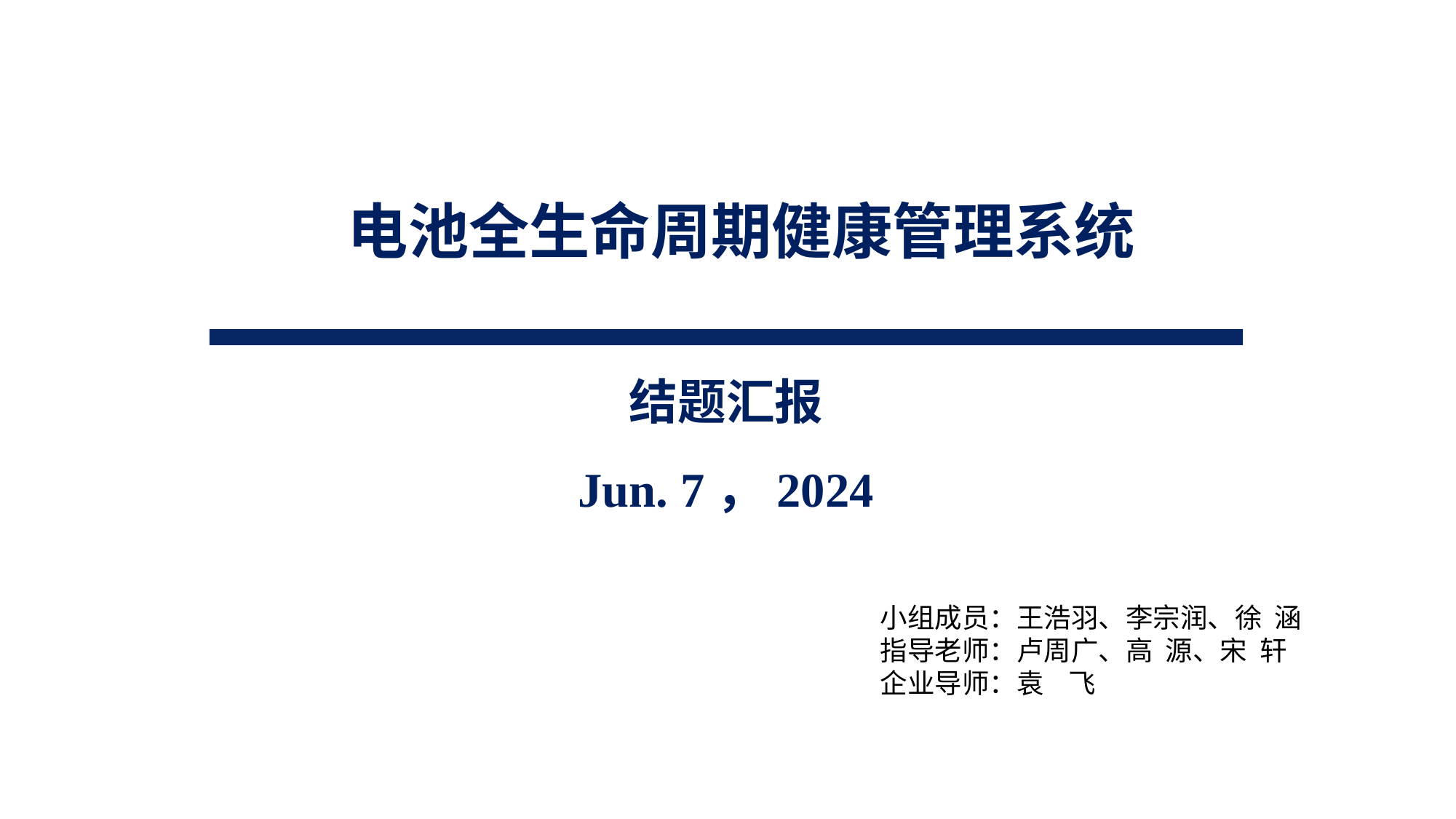

# 电池全生命周期健康管理系统

结题汇报
Jun. 7，2024
小组成员：王浩羽、李宗润、徐  涵
指导老师：卢周广、高  源、宋  轩
企业导师：袁    飞